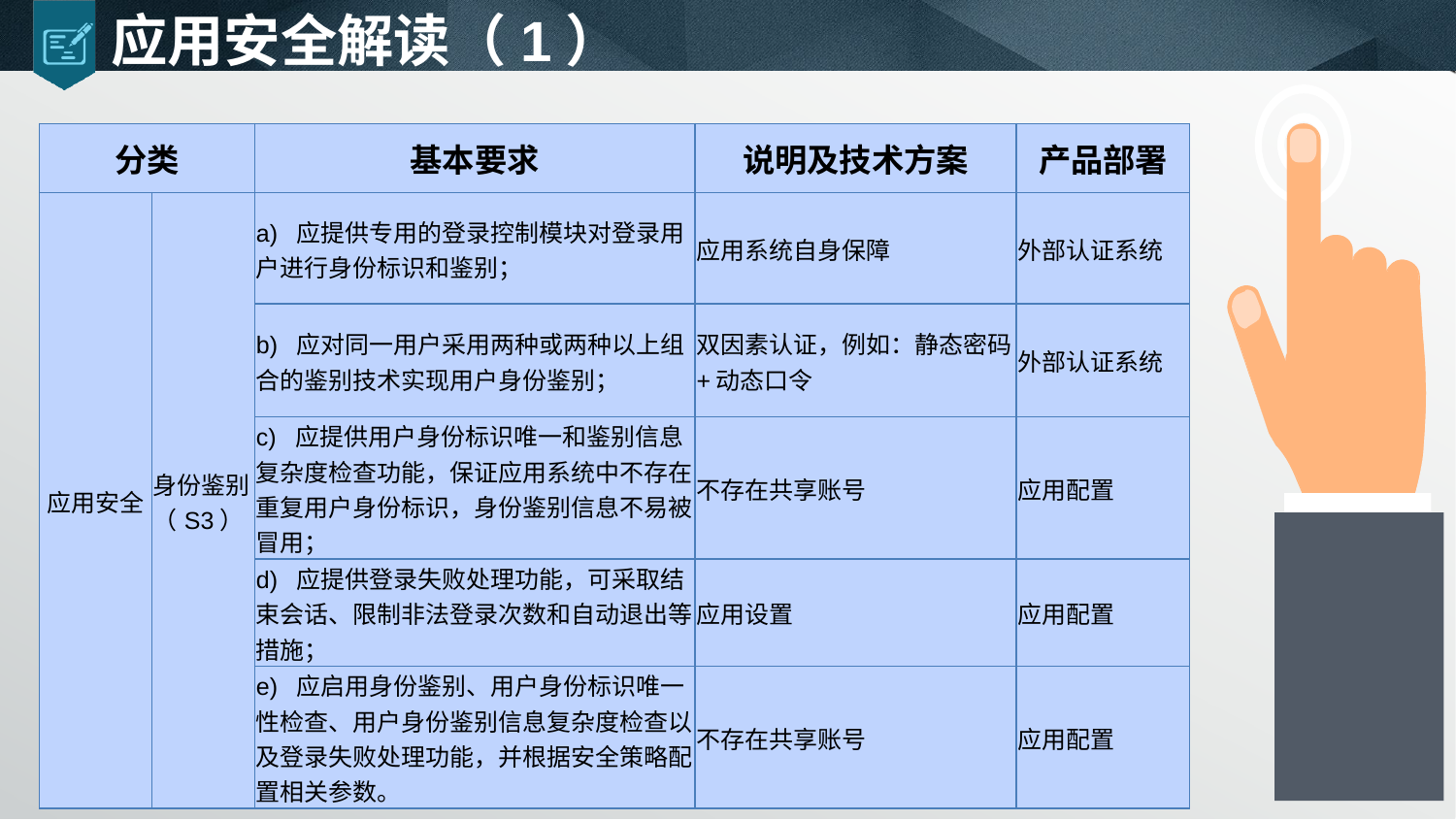

# 应用安全解读（1）

| 分类 |  | 基本要求 | 说明及技术方案 | 产品部署 |
| --- | --- | --- | --- | --- |
| 应用安全 | 身份鉴别（S3） | a) 应提供专用的登录控制模块对登录用户进行身份标识和鉴别； | 应用系统自身保障 | 外部认证系统 |
|  |  | b) 应对同一用户采用两种或两种以上组合的鉴别技术实现用户身份鉴别； | 双因素认证，例如：静态密码+动态口令 | 外部认证系统 |
|  |  | c) 应提供用户身份标识唯一和鉴别信息复杂度检查功能，保证应用系统中不存在重复用户身份标识，身份鉴别信息不易被冒用； | 不存在共享账号 | 应用配置 |
|  |  | d) 应提供登录失败处理功能，可采取结束会话、限制非法登录次数和自动退出等措施； | 应用设置 | 应用配置 |
|  |  | e) 应启用身份鉴别、用户身份标识唯一性检查、用户身份鉴别信息复杂度检查以及登录失败处理功能，并根据安全策略配置相关参数。 | 不存在共享账号 | 应用配置 |